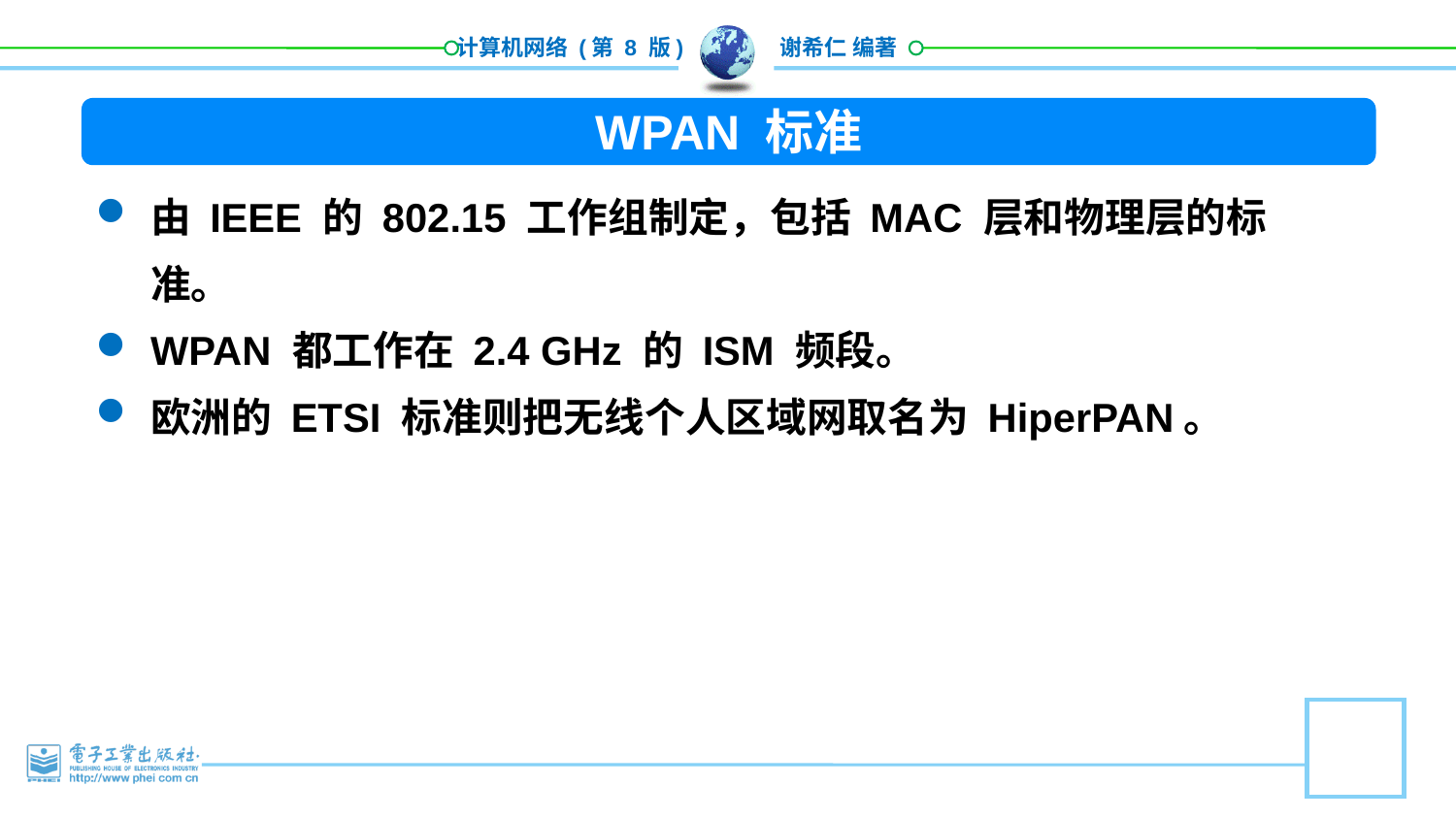

WPAN 标准

由 IEEE 的 802.15 工作组制定，包括 MAC 层和物理层的标准。
WPAN 都工作在 2.4 GHz 的 ISM 频段。
欧洲的 ETSI 标准则把无线个人区域网取名为 HiperPAN。